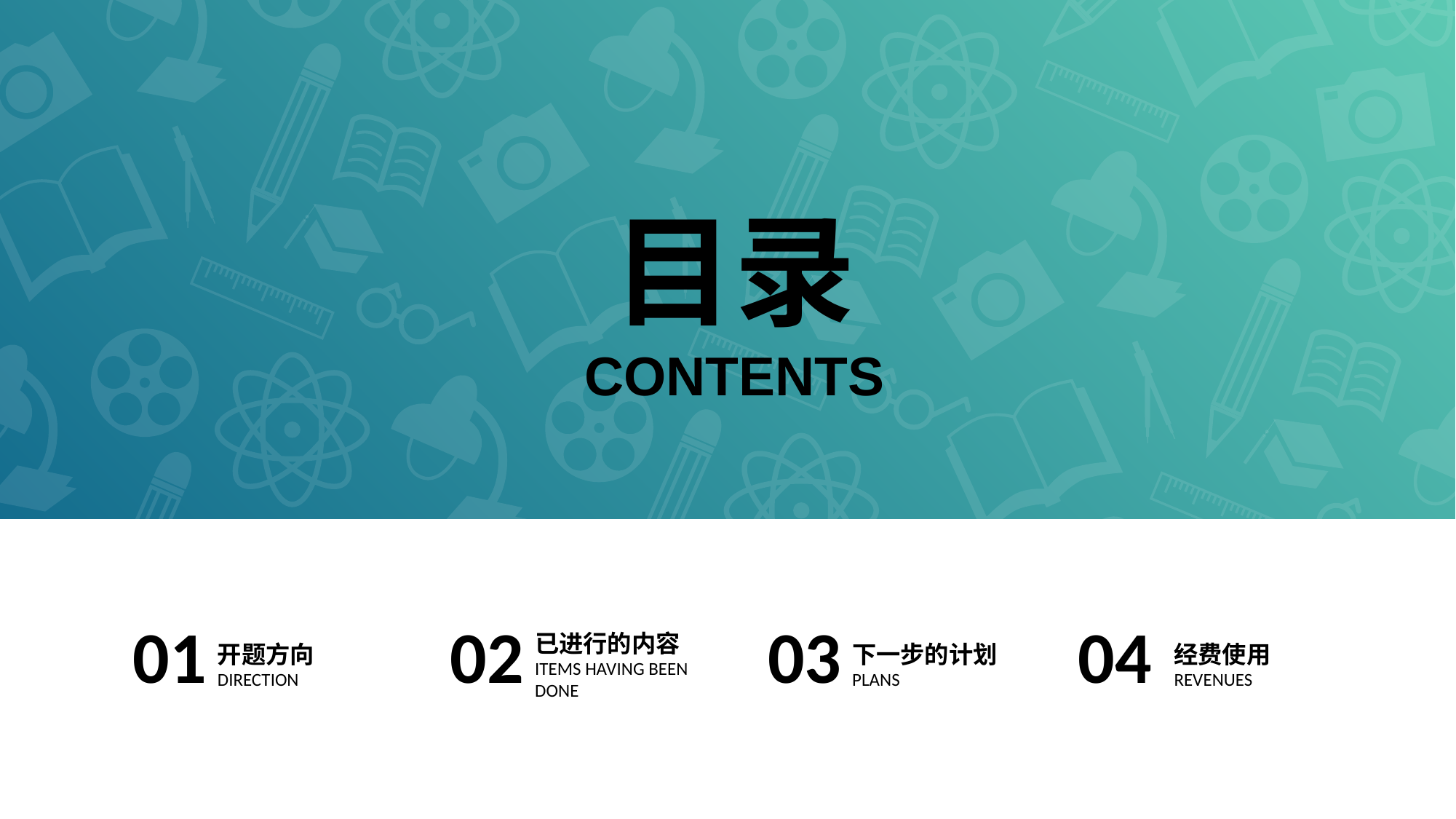

目录
CONTENTS
04
下一步的计划
PLANS
01
开题方向
DIRECTION
02
已进行的内容
ITEMS HAVING BEEN DONE
03
经费使用
REVENUES